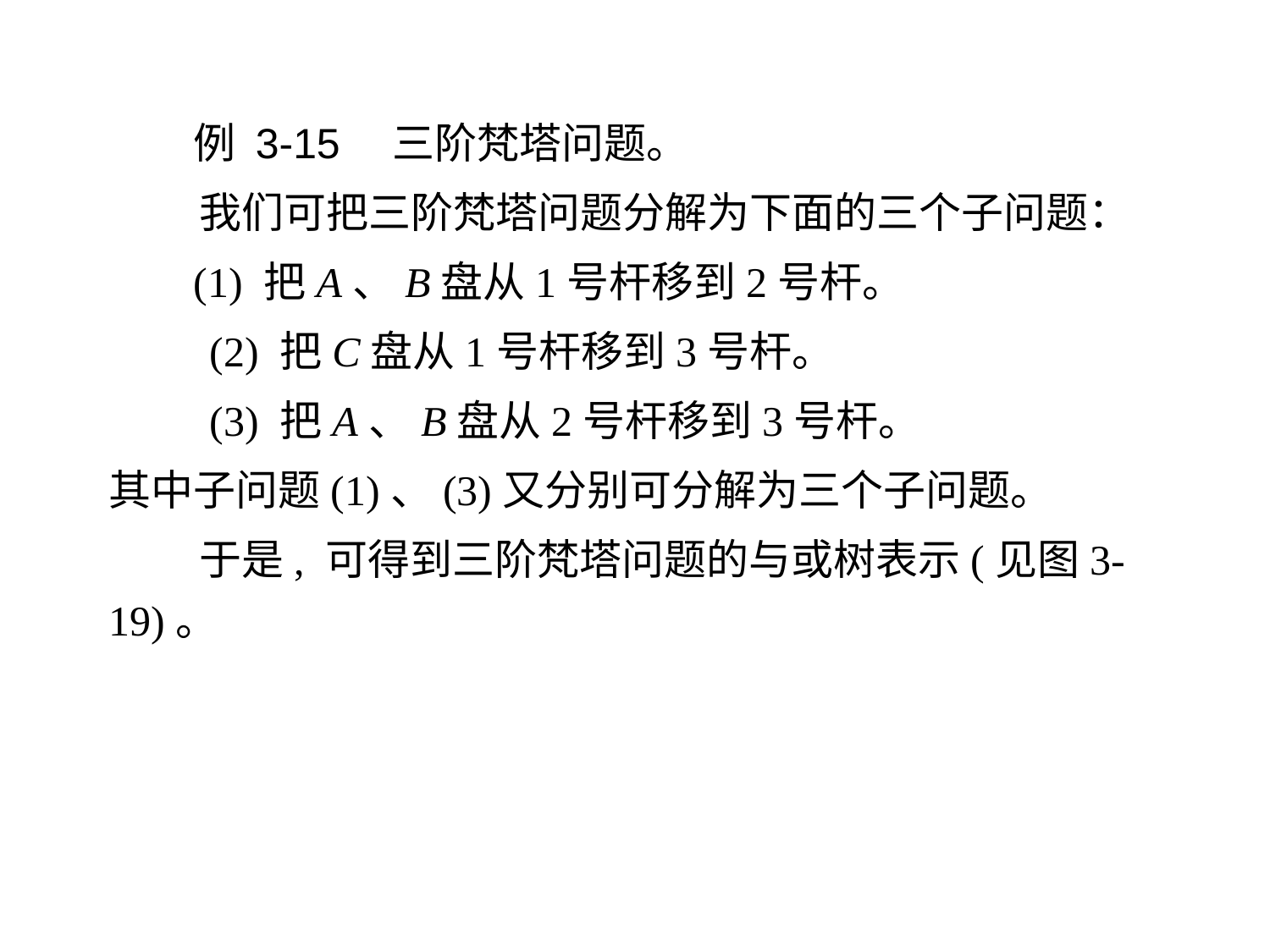

例 3-15　三阶梵塔问题。
    　我们可把三阶梵塔问题分解为下面的三个子问题：
        (1) 把A、B盘从1号杆移到2号杆。
   　 (2) 把C盘从1号杆移到3号杆。
   　 (3) 把A、B盘从2号杆移到3号杆。
其中子问题(1)、(3)又分别可分解为三个子问题。
   　 于是, 可得到三阶梵塔问题的与或树表示(见图3-19)。